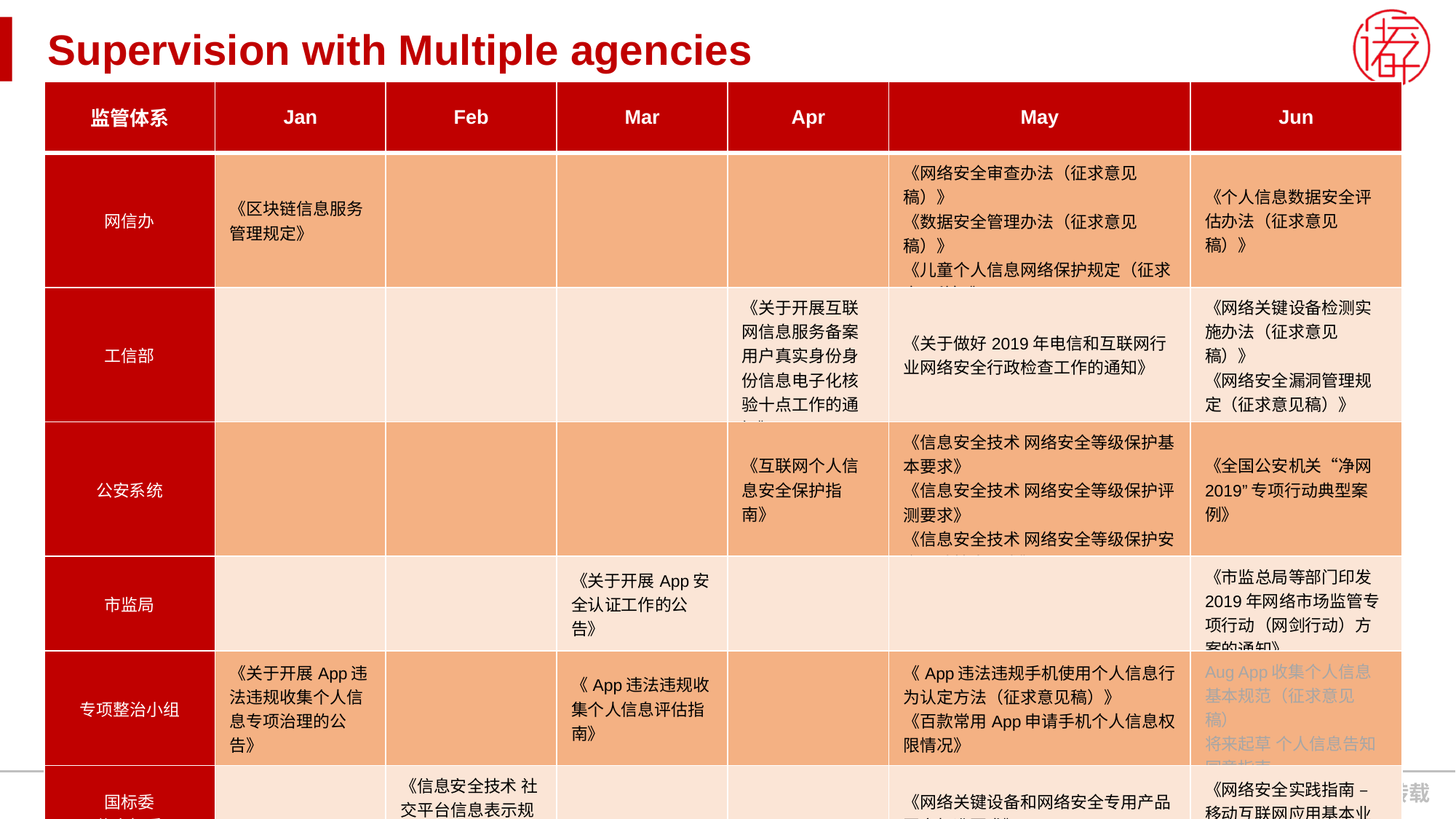

Supervision with Multiple agencies
| 监管体系 | Jan | Feb | Mar | Apr | May | Jun |
| --- | --- | --- | --- | --- | --- | --- |
| 网信办 | 《区块链信息服务管理规定》 |  |  |  | 《网络安全审查办法（征求意见稿）》 《数据安全管理办法（征求意见稿）》 《儿童个人信息网络保护规定（征求意见稿）》 | 《个人信息数据安全评估办法（征求意见稿）》 |
| 工信部 |  |  |  | 《关于开展互联网信息服务备案用户真实身份身份信息电子化核验十点工作的通知》 | 《关于做好2019年电信和互联网行业网络安全行政检查工作的通知》 | 《网络关键设备检测实施办法（征求意见稿）》 《网络安全漏洞管理规定（征求意见稿）》 |
| 公安系统 |  |  |  | 《互联网个人信息安全保护指南》 | 《信息安全技术 网络安全等级保护基本要求》 《信息安全技术 网络安全等级保护评测要求》 《信息安全技术 网络安全等级保护安全设计技术要求》 | 《全国公安机关“净网2019”专项行动典型案例》 |
| 市监局 |  |  | 《关于开展App安全认证工作的公告》 |  |  | 《市监总局等部门印发2019年网络市场监管专项行动（网剑行动）方案的通知》 |
| 专项整治小组 | 《关于开展App违法违规收集个人信息专项治理的公告》 |  | 《App违法违规收集个人信息评估指南》 |  | 《App违法违规手机使用个人信息行为认定方法（征求意见稿）》 《百款常用App申请手机个人信息权限情况》 | Aug App收集个人信息基本规范（征求意见稿） 将来起草 个人信息告知同意指南 |
| 国标委 信安标委 |  | 《信息安全技术 社交平台信息表示规范（征求意见稿）》 |  |  | 《网络关键设备和网络安全专用产品国家标准要求》 | 《网络安全实践指南 – 移动互联网应用基本业务功能必要信息规范》 |